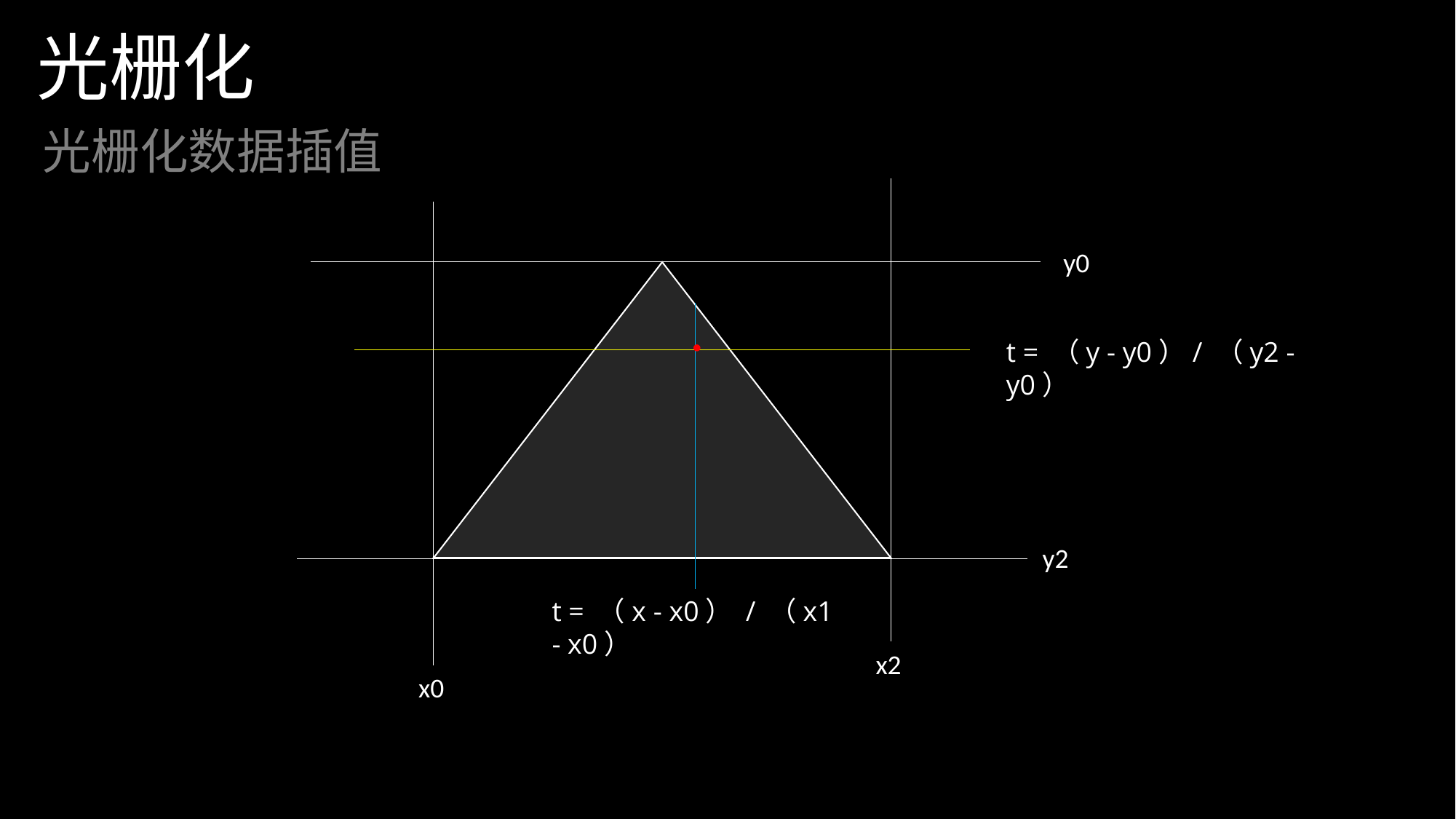

光栅化
光栅化数据插值
y0

t = （y - y0）/ （y2 - y0）

y2
t = （x - x0） / （x1 - x0）
x2
x0